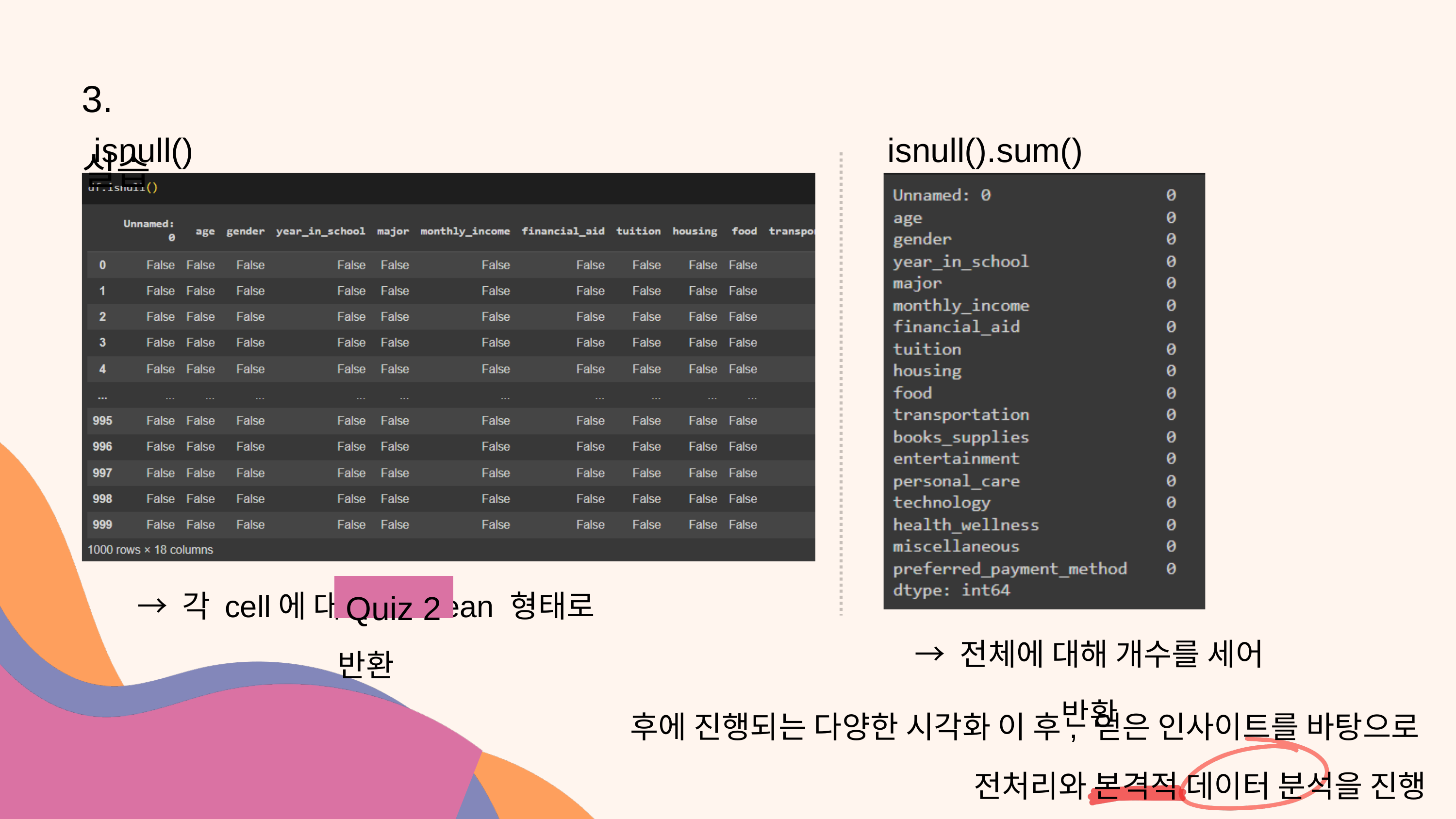

3. 실습
isnull()
isnull().sum()

Quiz 2
→ 각 cell에 대해 boolean 형태로 반환

→ 전체에 대해 개수를 세어 반환
후에 진행되는 다양한 시각화 이 후, 얻은 인사이트를 바탕으로
전처리와 본격적 데이터 분석을 진행